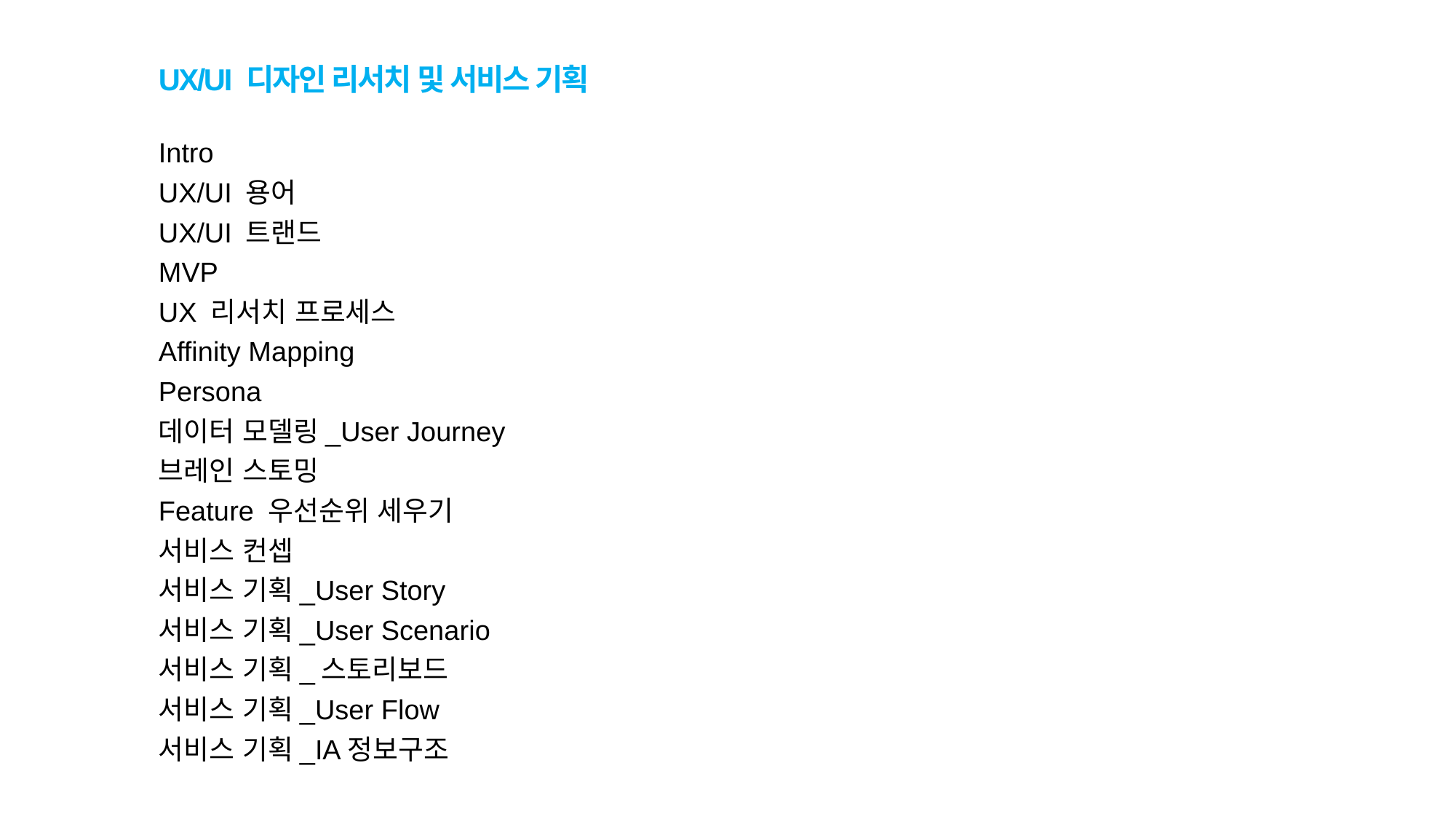

UX/UI 디자인 리서치 및 서비스 기획
# Intro UX/UI 용어 UX/UI 트랜드 MVP UX 리서치 프로세스 Affinity Mapping Persona 데이터 모델링_User Journey 브레인 스토밍 Feature 우선순위 세우기 서비스 컨셉 서비스 기획_User Story 서비스 기획_User Scenario 서비스 기획_스토리보드 서비스 기획_User Flow 서비스 기획_IA정보구조